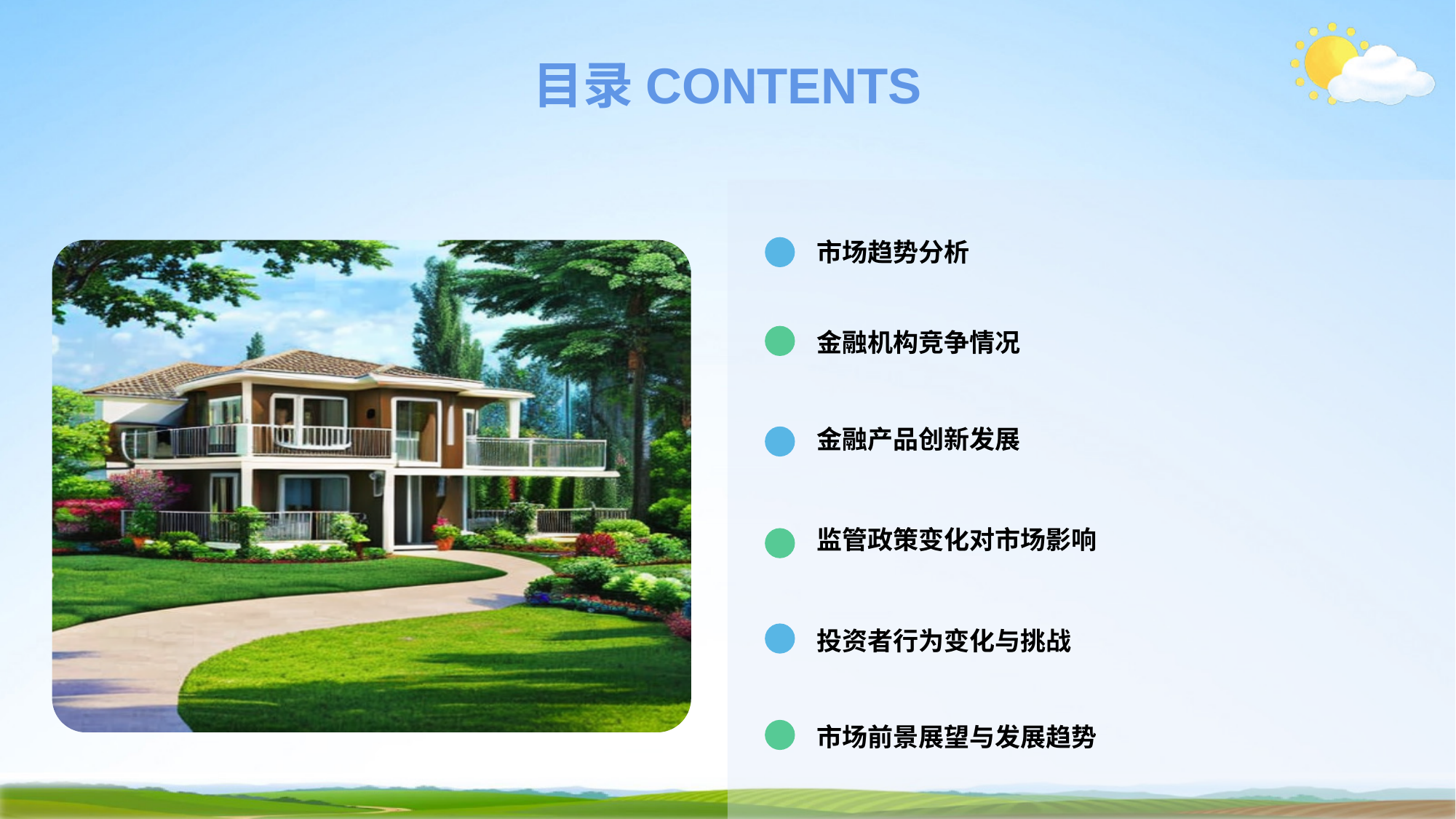

目录CONTENTS

市场趋势分析

金融机构竞争情况

金融产品创新发展

监管政策变化对市场影响

投资者行为变化与挑战

市场前景展望与发展趋势